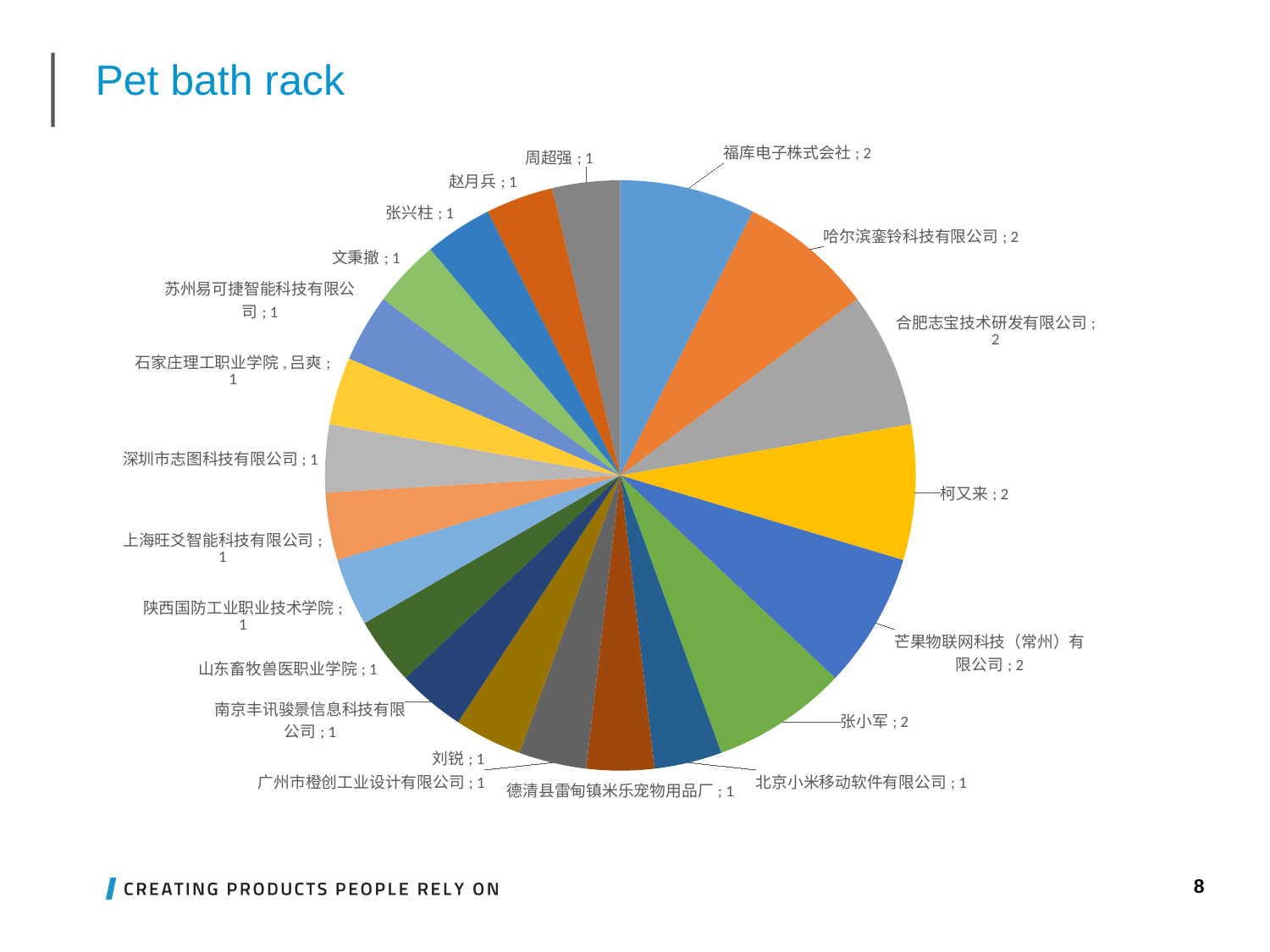

Pet bath rack

### Chart

| Category | 专利数量 |
|---|---|
| 福库电子株式会社 | 2.0 |
| 哈尔滨銮铃科技有限公司 | 2.0 |
| 合肥志宝技术研发有限公司 | 2.0 |
| 柯又来 | 2.0 |
| 芒果物联网科技（常州）有限公司 | 2.0 |
| 张小军 | 2.0 |
| 北京小米移动软件有限公司 | 1.0 |
| 德清县雷甸镇米乐宠物用品厂 | 1.0 |
| 广州市橙创工业设计有限公司 | 1.0 |
| 刘锐 | 1.0 |
| 南京丰讯骏景信息科技有限公司 | 1.0 |
| 山东畜牧兽医职业学院 | 1.0 |
| 陕西国防工业职业技术学院 | 1.0 |
| 上海旺爻智能科技有限公司 | 1.0 |
| 深圳市志图科技有限公司 | 1.0 |
| 石家庄理工职业学院,吕爽 | 1.0 |
| 苏州易可捷智能科技有限公司 | 1.0 |
| 文秉撤 | 1.0 |
| 张兴柱 | 1.0 |
| 赵月兵 | 1.0 |
| 周超强 | 1.0 |
8